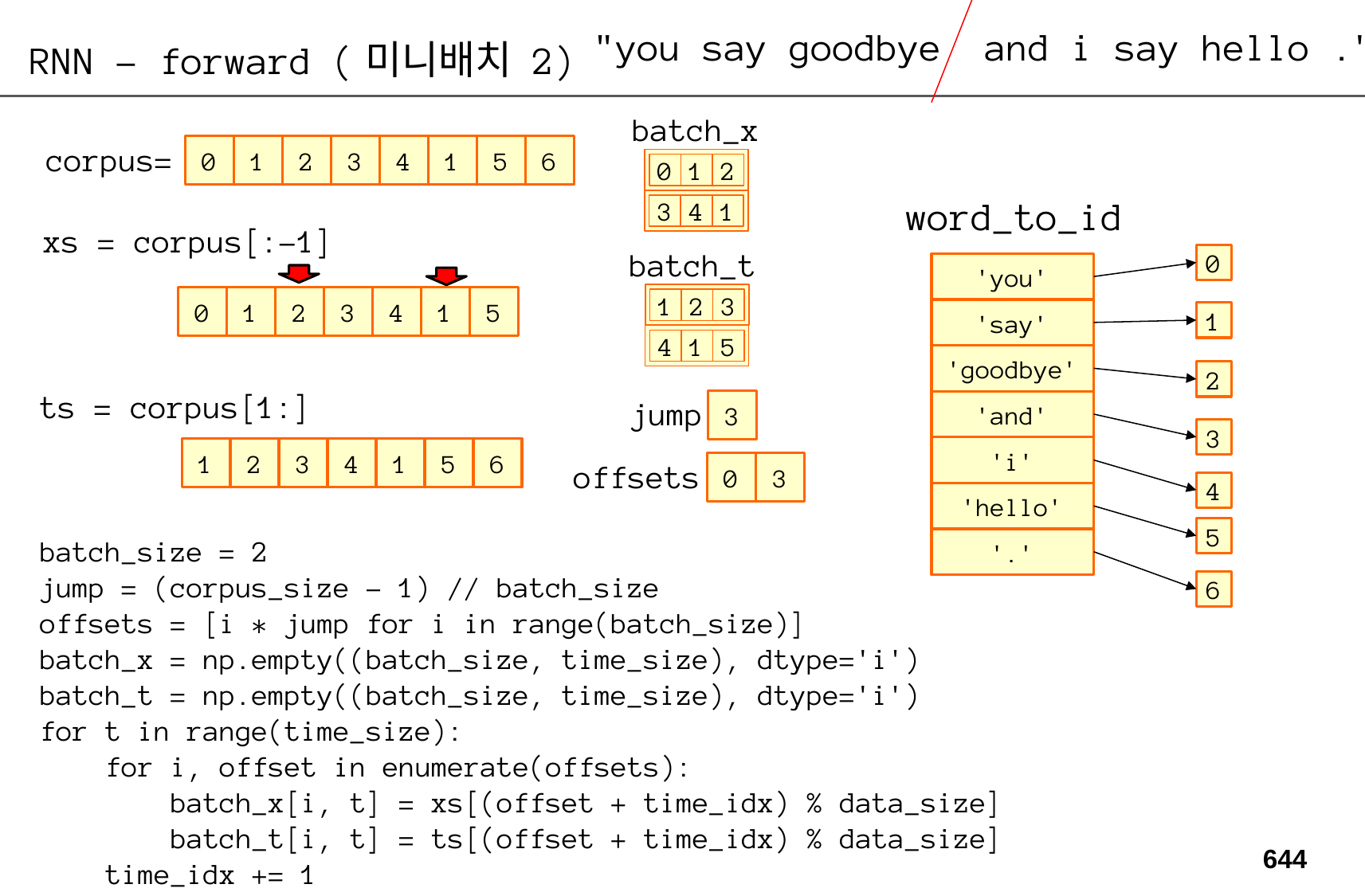

"you say goodbye  and i say hello ."
RNN - forward (미니배치 2)
batch_x
corpus=
0
1
2
3
4
1
5
6

0
1
2
word_to_id

3
4
1
xs = corpus[:-1]
batch_t
0
'you'

0
1
2
3
4
1
5
1
2
3
'say'
1

4
1
5
'goodbye'
2
ts = corpus[1:]
jump
3
'and'
3
'i'
1
2
3
4
1
5
6
offsets
0
3
4
'hello'
5
batch_size = 2
jump = (corpus_size - 1) // batch_size
offsets = [i * jump for i in range(batch_size)]
batch_x = np.empty((batch_size, time_size), dtype='i')
batch_t = np.empty((batch_size, time_size), dtype='i')
for t in range(time_size):
    for i, offset in enumerate(offsets):
        batch_x[i, t] = xs[(offset + time_idx) % data_size]
        batch_t[i, t] = ts[(offset + time_idx) % data_size]
    time_idx += 1
'.'
6